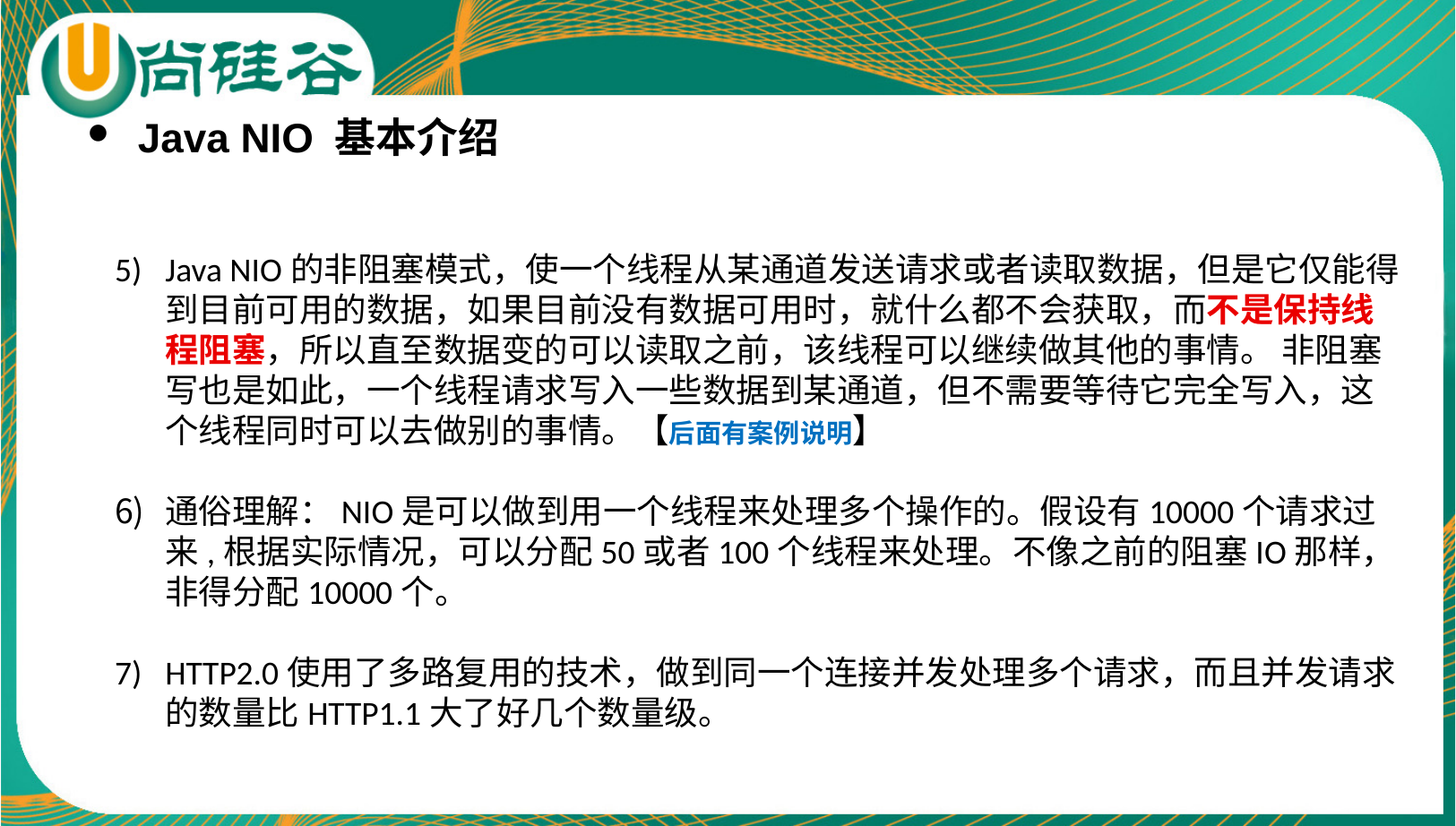

Java NIO 基本介绍

Java NIO的非阻塞模式，使一个线程从某通道发送请求或者读取数据，但是它仅能得到目前可用的数据，如果目前没有数据可用时，就什么都不会获取，而不是保持线程阻塞，所以直至数据变的可以读取之前，该线程可以继续做其他的事情。 非阻塞写也是如此，一个线程请求写入一些数据到某通道，但不需要等待它完全写入，这个线程同时可以去做别的事情。【后面有案例说明】

通俗理解：NIO是可以做到用一个线程来处理多个操作的。假设有10000个请求过来,根据实际情况，可以分配50或者100个线程来处理。不像之前的阻塞IO那样，非得分配10000个。

HTTP2.0使用了多路复用的技术，做到同一个连接并发处理多个请求，而且并发请求的数量比HTTP1.1大了好几个数量级。